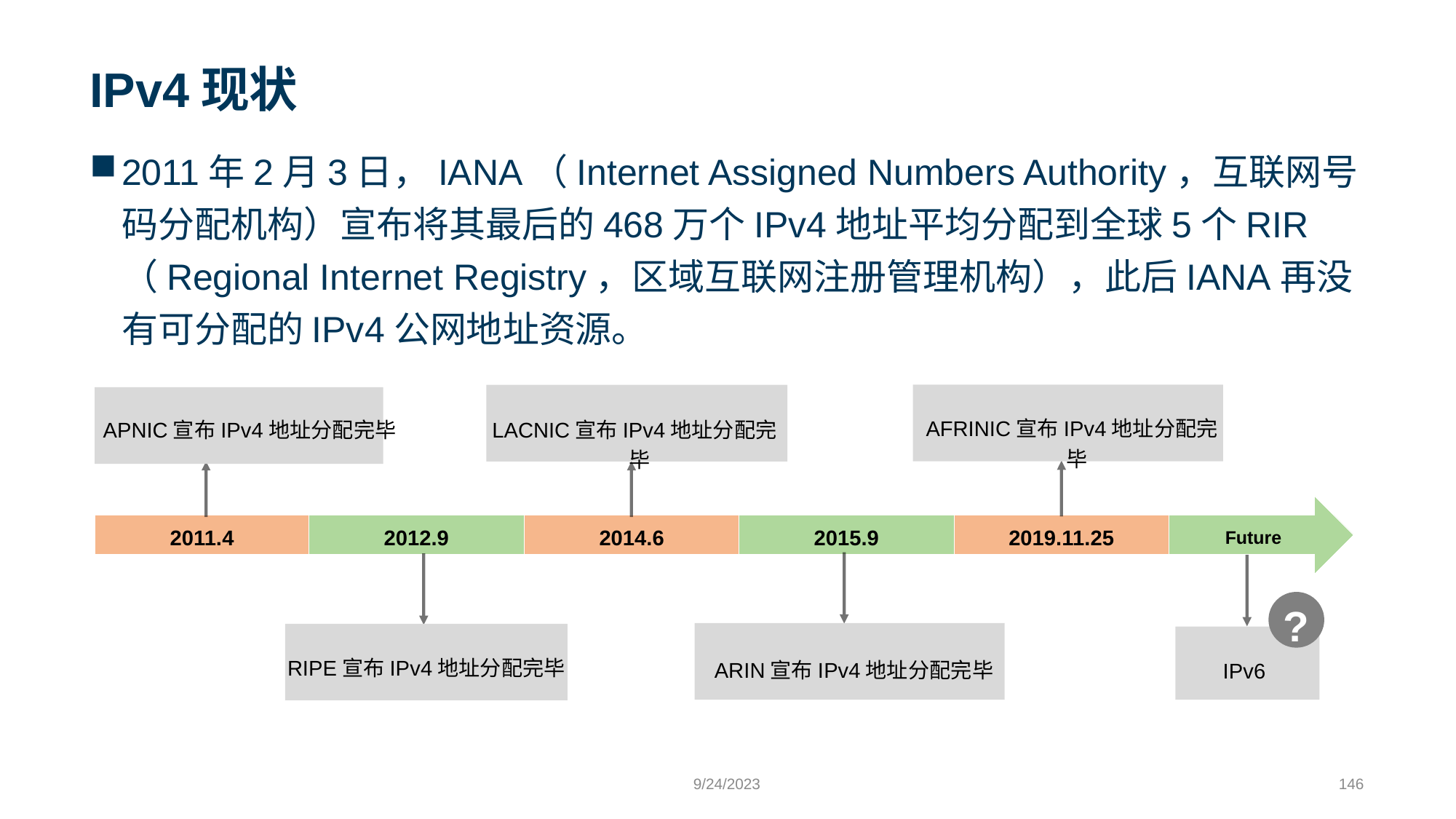

# IPv4现状
2011年2月3日，IANA（Internet Assigned Numbers Authority，互联网号码分配机构）宣布将其最后的468万个IPv4地址平均分配到全球5个RIR（Regional Internet Registry，区域互联网注册管理机构），此后IANA再没有可分配的IPv4公网地址资源。

AFRINIC宣布IPv4地址分配完毕
LACNIC宣布IPv4地址分配完毕
APNIC宣布IPv4地址分配完毕

2011.4
2012.9
2014.6
2015.9
2019.11.25
Future
?

RIPE宣布IPv4地址分配完毕
ARIN宣布IPv4地址分配完毕
IPv6

9/24/2023
146